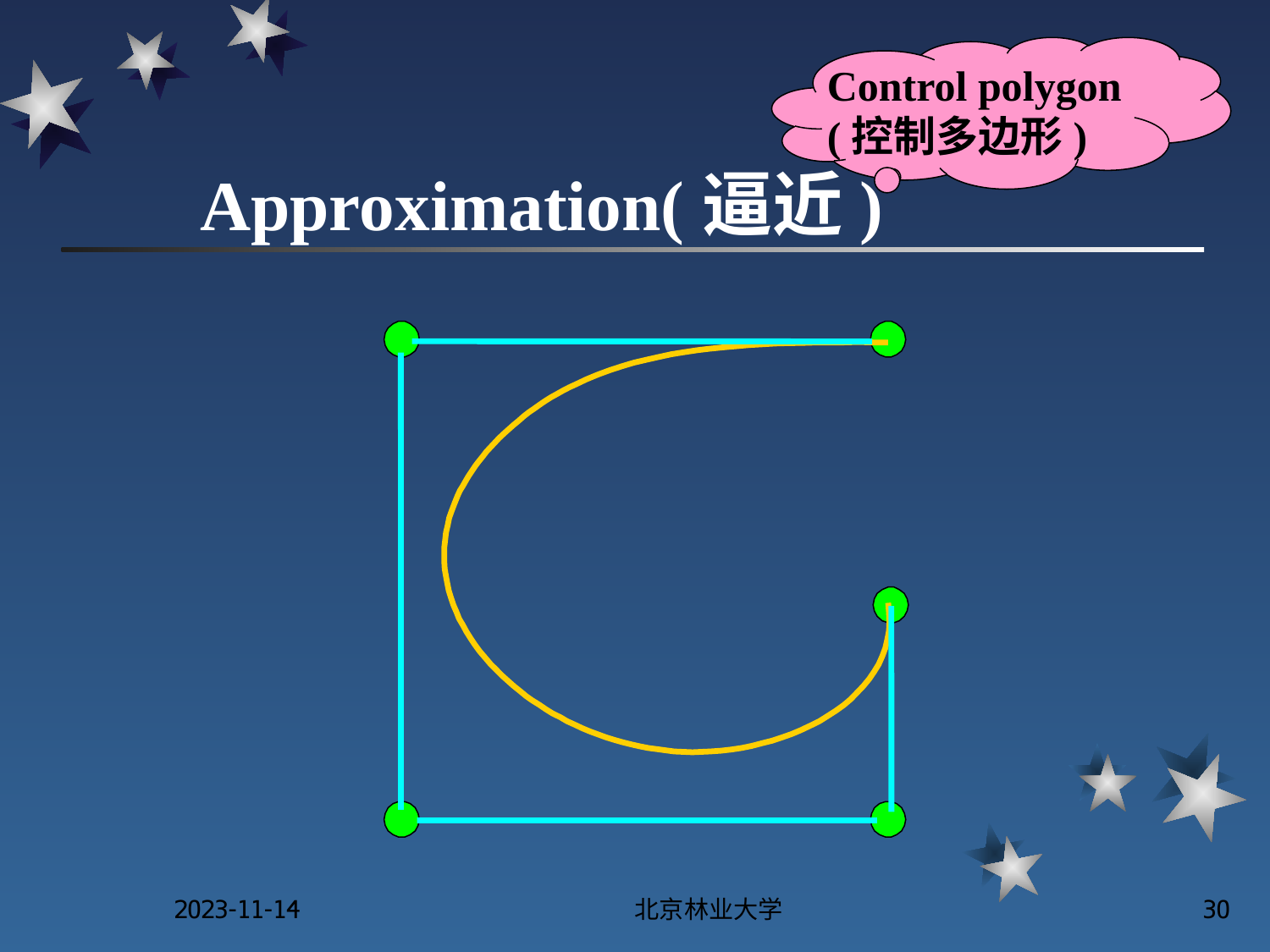

# Approximation(逼近)
Control polygon (控制多边形)

2023-11-14
北京林业大学
30